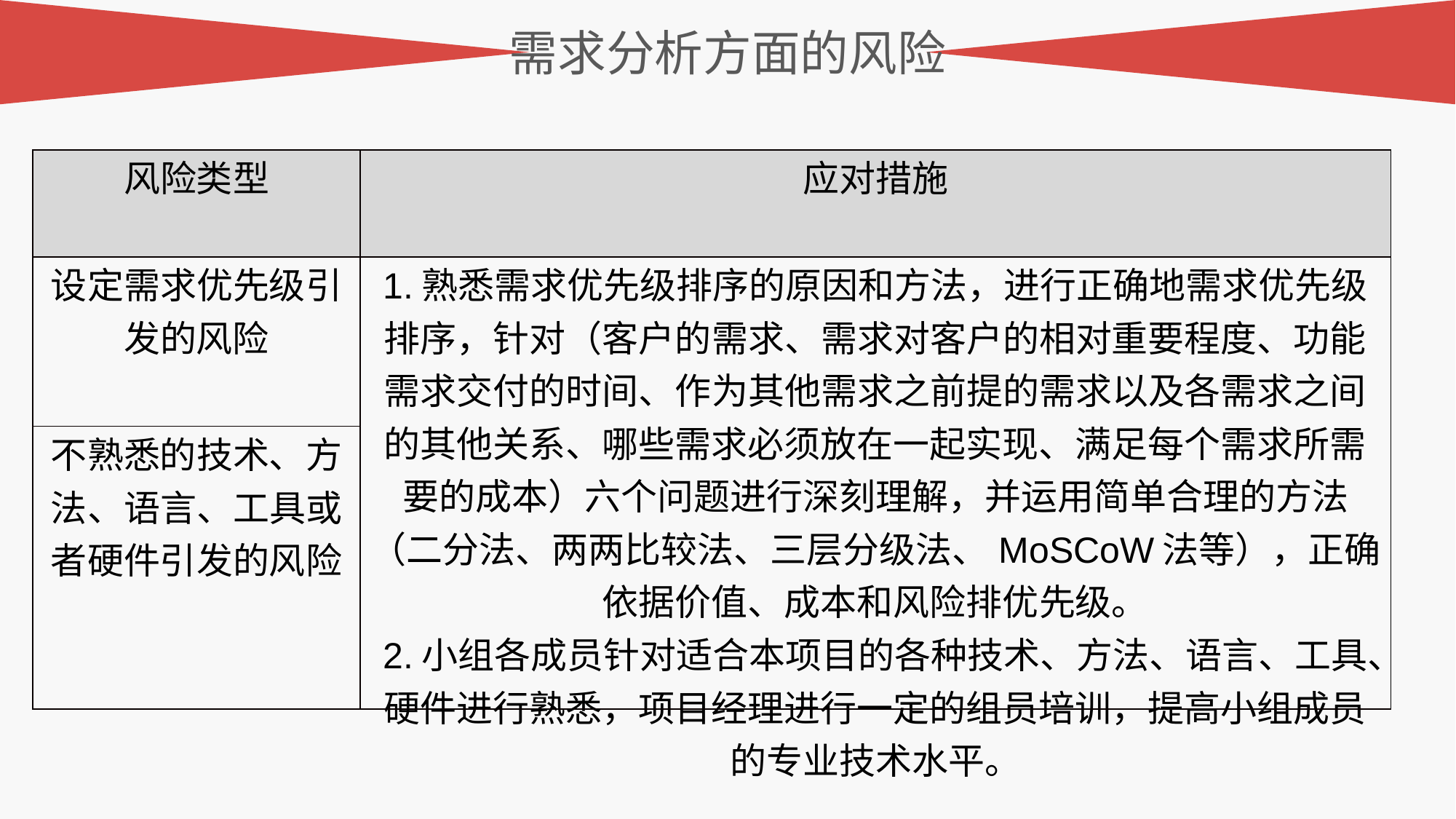

需求分析方面的风险
| 风险类型 | 应对措施 |
| --- | --- |
| 设定需求优先级引发的风险 | 1.熟悉需求优先级排序的原因和方法，进行正确地需求优先级排序，针对（客户的需求、需求对客户的相对重要程度、功能需求交付的时间、作为其他需求之前提的需求以及各需求之间的其他关系、哪些需求必须放在一起实现、满足每个需求所需要的成本）六个问题进行深刻理解，并运用简单合理的方法（二分法、两两比较法、三层分级法、MoSCoW法等），正确依据价值、成本和风险排优先级。 2.小组各成员针对适合本项目的各种技术、方法、语言、工具、硬件进行熟悉，项目经理进行一定的组员培训，提高小组成员的专业技术水平。 |
| 不熟悉的技术、方法、语言、工具或者硬件引发的风险 |  |